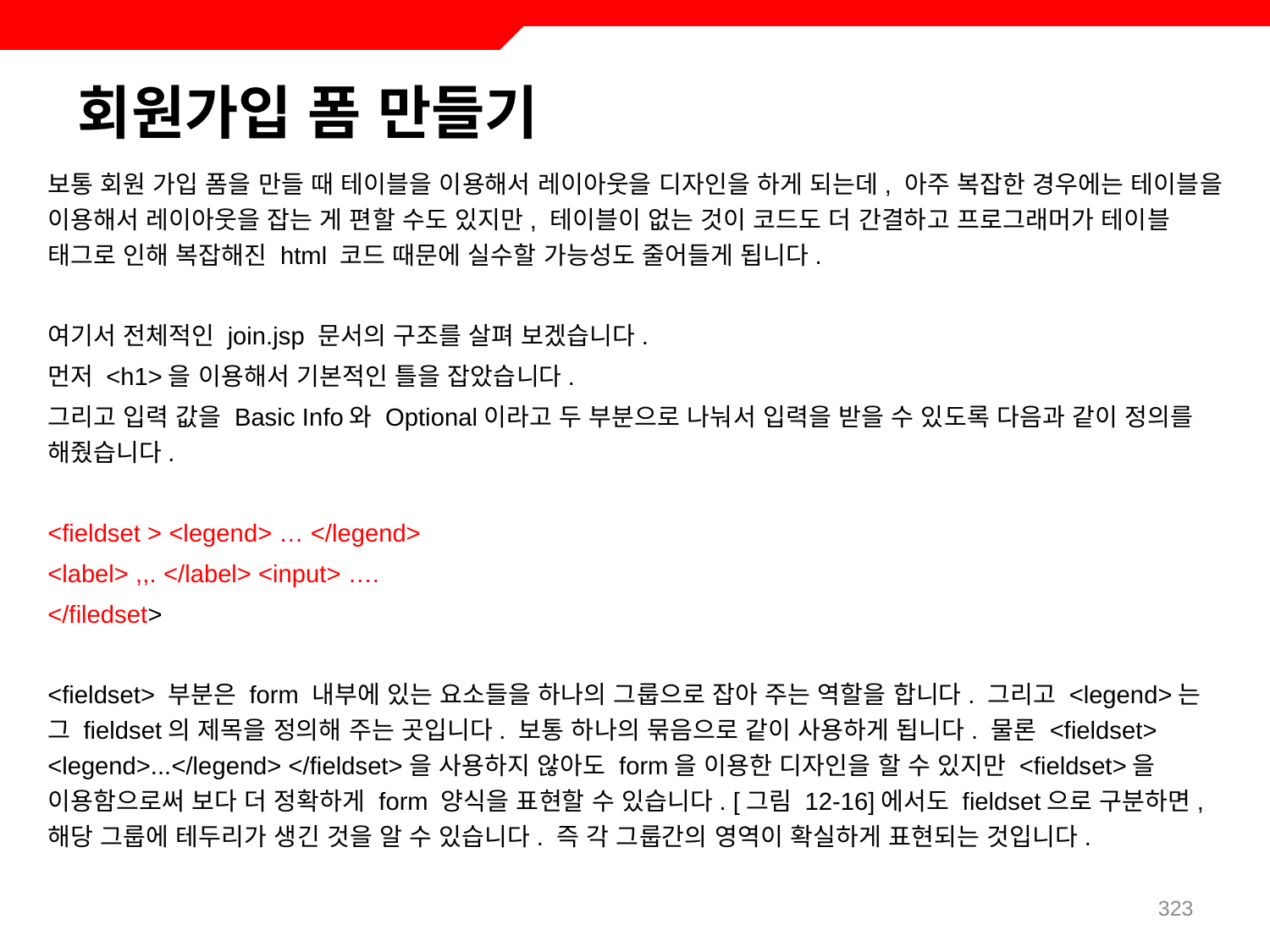

# 회원가입 폼 만들기
보통 회원 가입 폼을 만들 때 테이블을 이용해서 레이아웃을 디자인을 하게 되는데, 아주 복잡한 경우에는 테이블을 이용해서 레이아웃을 잡는 게 편할 수도 있지만, 테이블이 없는 것이 코드도 더 간결하고 프로그래머가 테이블 태그로 인해 복잡해진 html 코드 때문에 실수할 가능성도 줄어들게 됩니다.

여기서 전체적인 join.jsp 문서의 구조를 살펴 보겠습니다.
먼저 <h1>을 이용해서 기본적인 틀을 잡았습니다.
그리고 입력 값을 Basic Info와 Optional이라고 두 부분으로 나눠서 입력을 받을 수 있도록 다음과 같이 정의를 해줬습니다.

<fieldset > <legend> … </legend>
<label> ,,. </label> <input> ….
</filedset>

<fieldset> 부분은 form 내부에 있는 요소들을 하나의 그룹으로 잡아 주는 역할을 합니다. 그리고 <legend>는 그 fieldset의 제목을 정의해 주는 곳입니다. 보통 하나의 묶음으로 같이 사용하게 됩니다. 물론 <fieldset> <legend>...</legend> </fieldset>을 사용하지 않아도 form을 이용한 디자인을 할 수 있지만 <fieldset>을 이용함으로써 보다 더 정확하게 form 양식을 표현할 수 있습니다. [그림 12-16]에서도 fieldset으로 구분하면, 해당 그룹에 테두리가 생긴 것을 알 수 있습니다. 즉 각 그룹간의 영역이 확실하게 표현되는 것입니다.
323